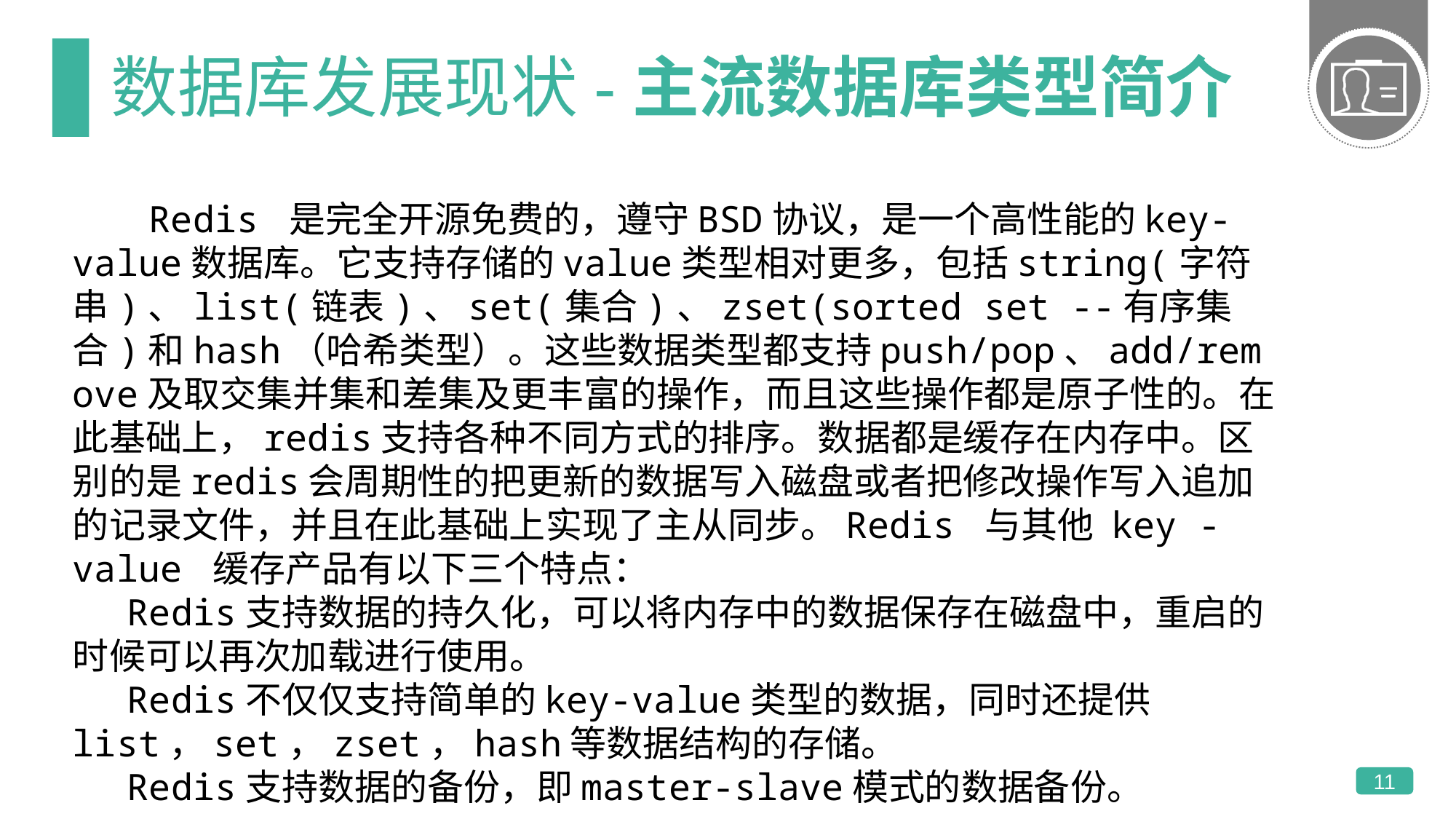

# 数据库发展现状-主流数据库类型简介
 Redis 是完全开源免费的，遵守BSD协议，是一个高性能的key-value数据库。它支持存储的value类型相对更多，包括string(字符串)、list(链表)、set(集合)、zset(sorted set --有序集合)和hash（哈希类型）。这些数据类型都支持push/pop、add/remove及取交集并集和差集及更丰富的操作，而且这些操作都是原子性的。在此基础上，redis支持各种不同方式的排序。数据都是缓存在内存中。区别的是redis会周期性的把更新的数据写入磁盘或者把修改操作写入追加的记录文件，并且在此基础上实现了主从同步。Redis 与其他 key - value 缓存产品有以下三个特点：
Redis支持数据的持久化，可以将内存中的数据保存在磁盘中，重启的时候可以再次加载进行使用。
Redis不仅仅支持简单的key-value类型的数据，同时还提供list，set，zset，hash等数据结构的存储。
Redis支持数据的备份，即master-slave模式的数据备份。
11